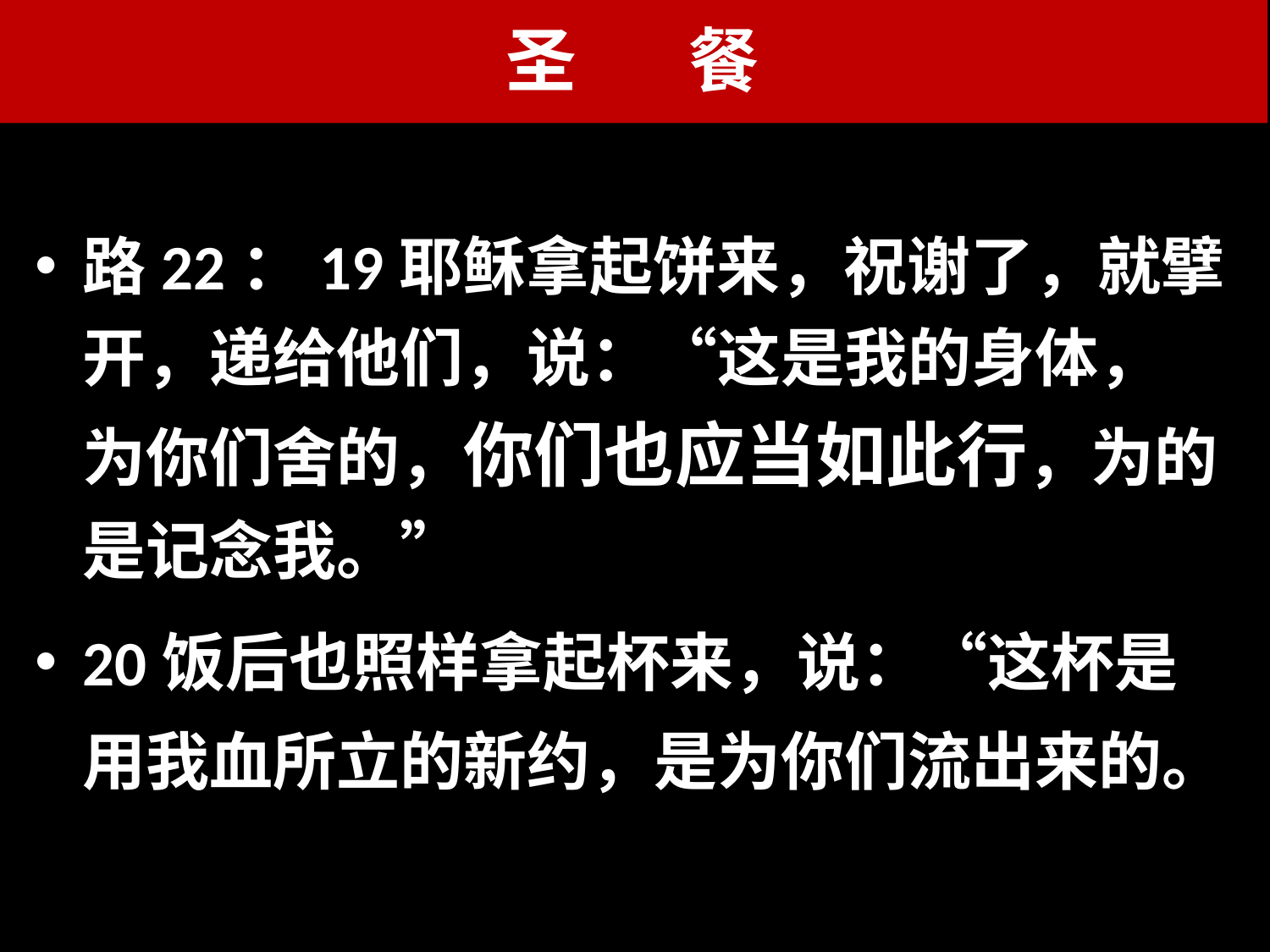

# 圣       餐

路22：19耶稣拿起饼来，祝谢了，就擘开，递给他们，说：“这是我的身体，为你们舍的，你们也应当如此行，为的是记念我。”
20饭后也照样拿起杯来，说：“这杯是用我血所立的新约，是为你们流出来的。